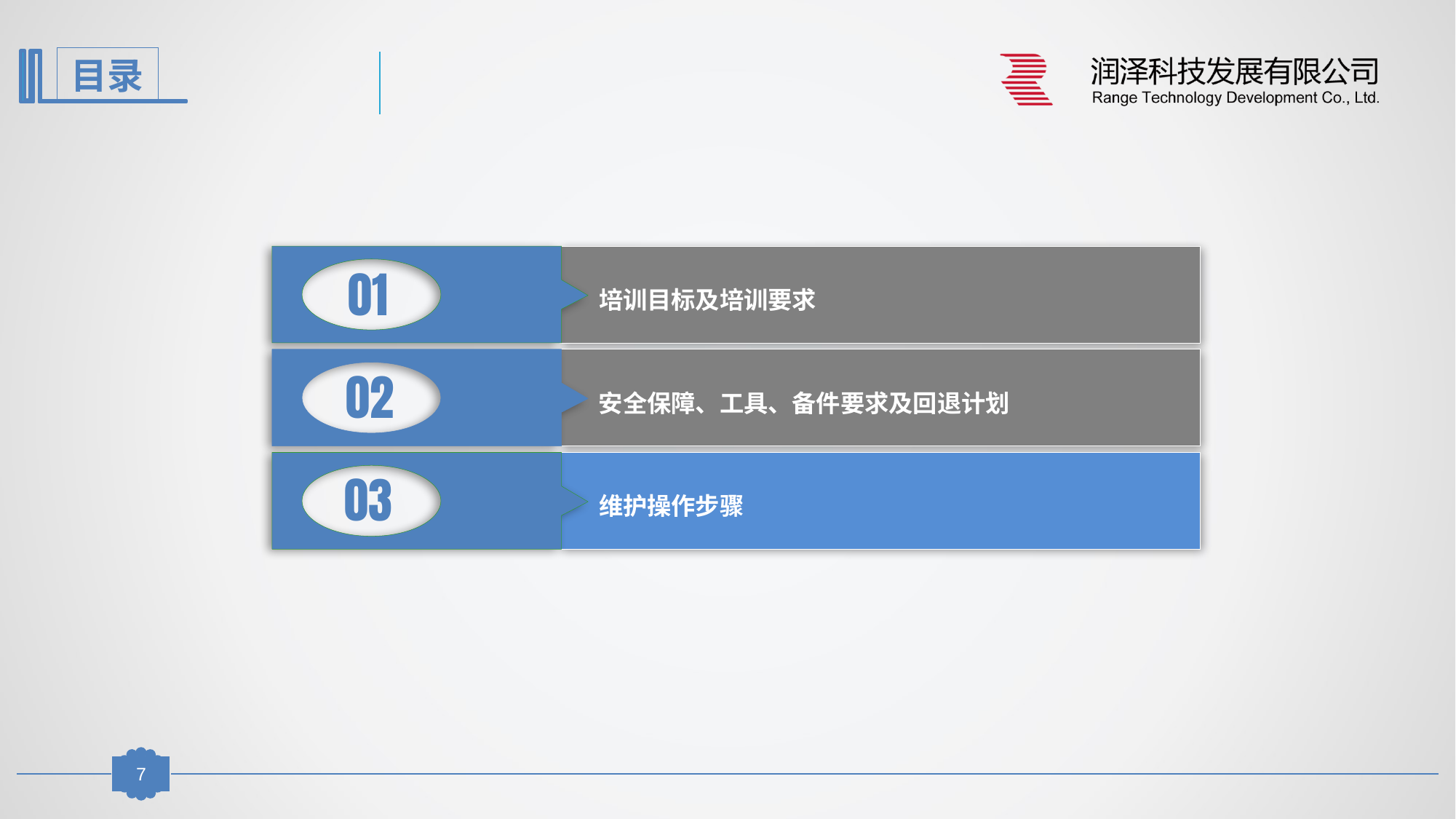

01
培训目标及培训要求

02
安全保障、工具、备件要求及回退计划

03
维护操作步骤
7
7